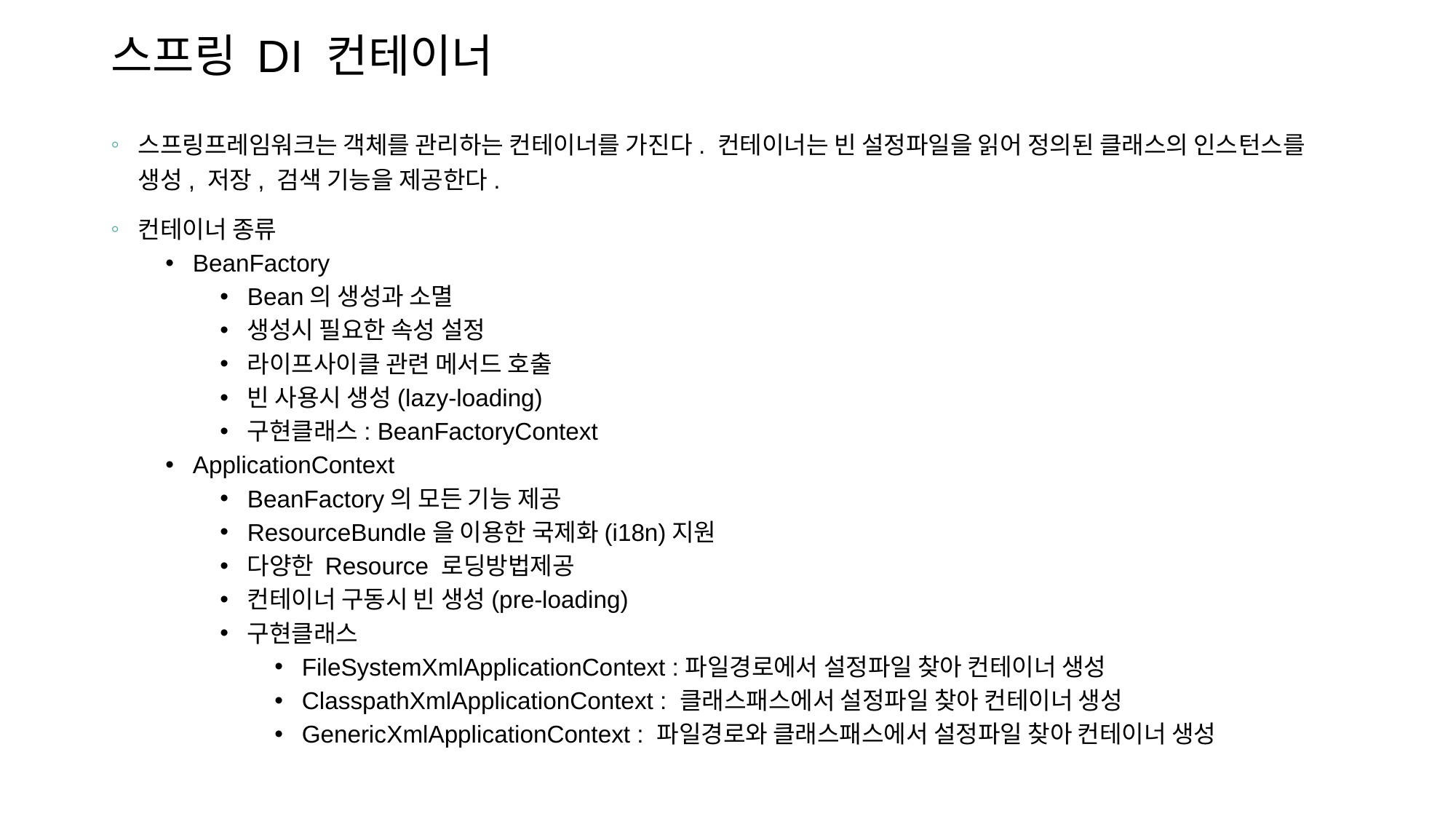

# 스프링 DI 컨테이너
스프링프레임워크는 객체를 관리하는 컨테이너를 가진다. 컨테이너는 빈 설정파일을 읽어 정의된 클래스의 인스턴스를 생성, 저장, 검색 기능을 제공한다.
컨테이너 종류
BeanFactory
Bean의 생성과 소멸
생성시 필요한 속성 설정
라이프사이클 관련 메서드 호출
빈 사용시 생성(lazy-loading)
구현클래스: BeanFactoryContext
ApplicationContext
BeanFactory의 모든 기능 제공
ResourceBundle을 이용한 국제화(i18n)지원
다양한 Resource 로딩방법제공
컨테이너 구동시 빈 생성(pre-loading)
구현클래스
FileSystemXmlApplicationContext :파일경로에서 설정파일 찾아 컨테이너 생성
ClasspathXmlApplicationContext : 클래스패스에서 설정파일 찾아 컨테이너 생성
GenericXmlApplicationContext : 파일경로와 클래스패스에서 설정파일 찾아 컨테이너 생성